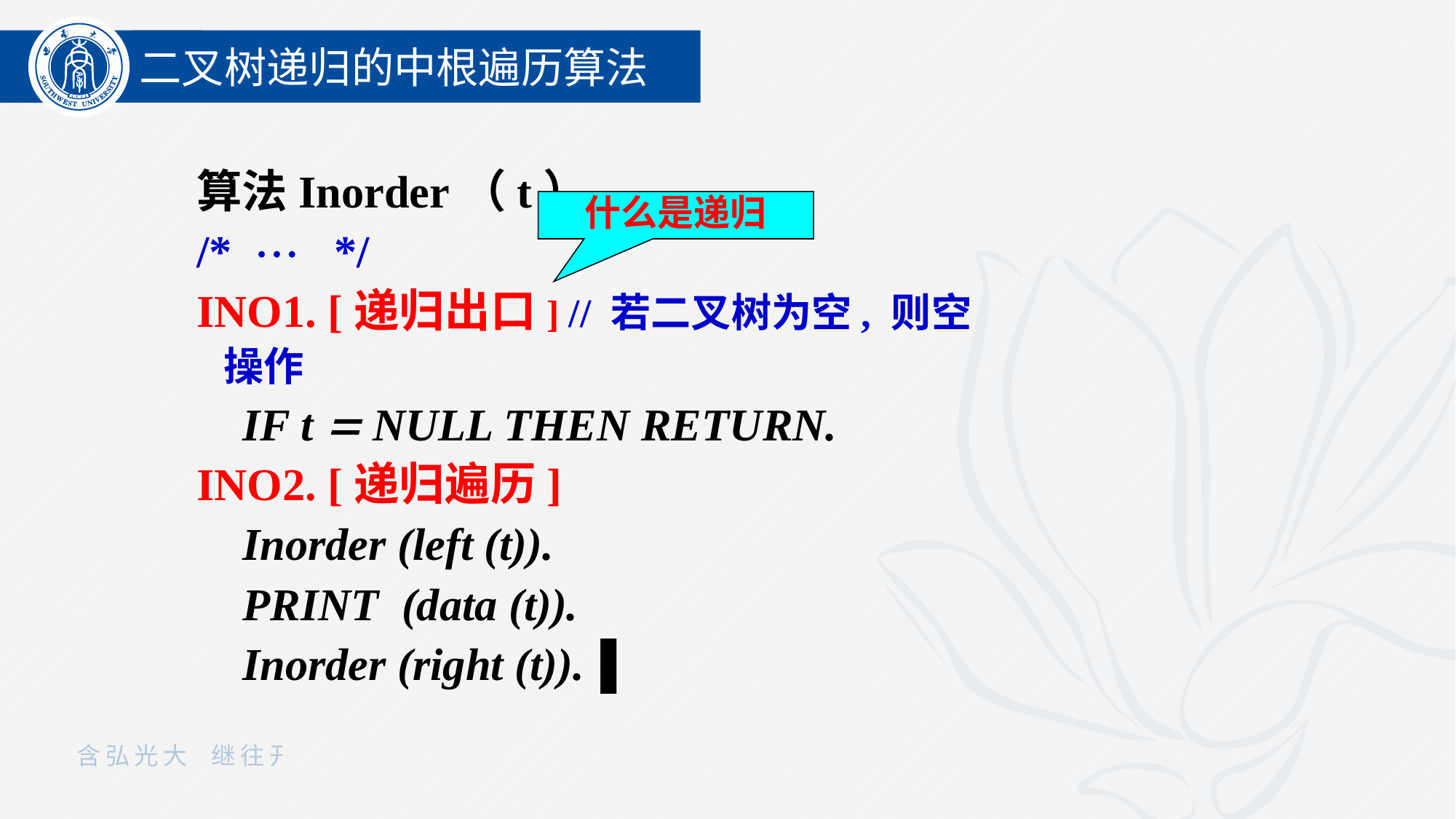

二叉树递归的中根遍历算法
算法Inorder（t）
/*  …   */
INO1. [递归出口] // 若二叉树为空, 则空操作
    IF t = NULL THEN RETURN.
INO2. [递归遍历]
    Inorder (left (t)).
    PRINT  (data (t)).
    Inorder (right (t)).▐
什么是递归